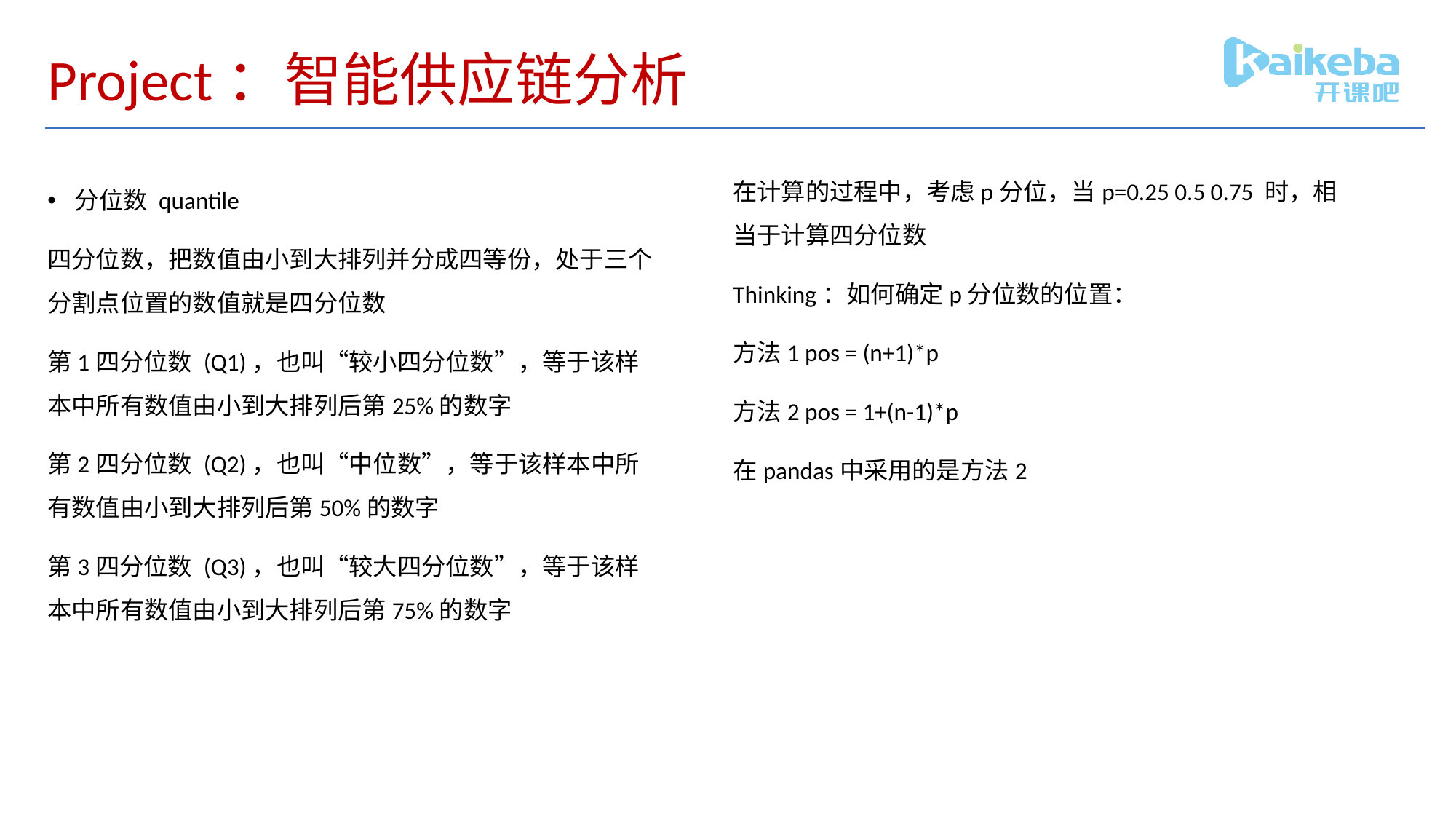

# Project：智能供应链分析
在计算的过程中，考虑p分位，当p=0.25 0.5 0.75 时，相当于计算四分位数
Thinking：如何确定p分位数的位置：
方法1 pos = (n+1)*p
方法2 pos = 1+(n-1)*p
在pandas中采用的是方法2
分位数 quantile
四分位数，把数值由小到大排列并分成四等份，处于三个分割点位置的数值就是四分位数
第1四分位数 (Q1)，也叫“较小四分位数”，等于该样本中所有数值由小到大排列后第25%的数字
第2四分位数 (Q2)，也叫“中位数”，等于该样本中所有数值由小到大排列后第50%的数字
第3四分位数 (Q3)，也叫“较大四分位数”，等于该样本中所有数值由小到大排列后第75%的数字